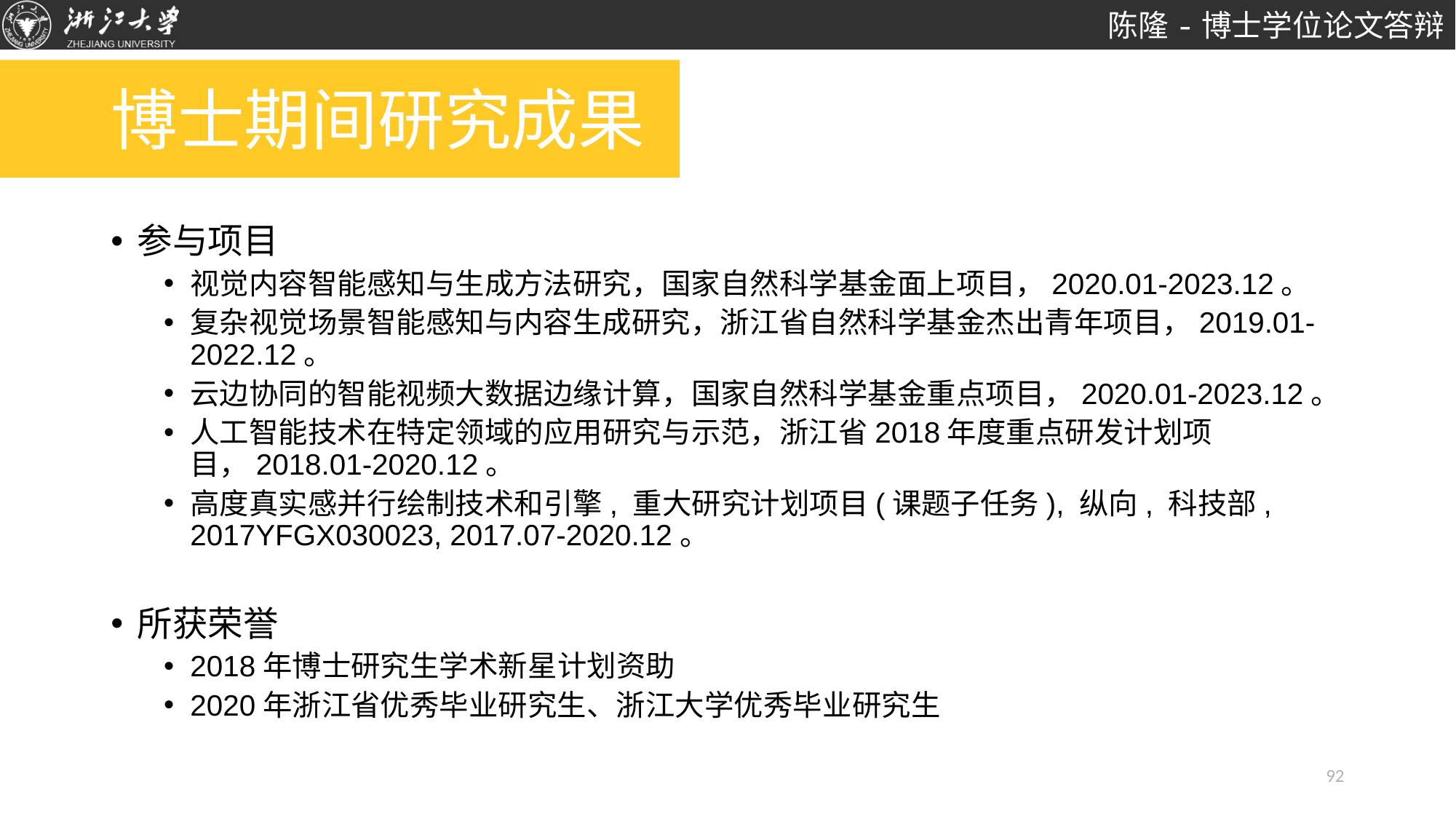

# 博士期间研究成果
参与项目
视觉内容智能感知与生成方法研究，国家自然科学基金面上项目，2020.01-2023.12。
复杂视觉场景智能感知与内容生成研究，浙江省自然科学基金杰出青年项目，2019.01-2022.12。
云边协同的智能视频大数据边缘计算，国家自然科学基金重点项目，2020.01-2023.12。
人工智能技术在特定领域的应用研究与示范，浙江省2018年度重点研发计划项目，2018.01-2020.12。
高度真实感并行绘制技术和引擎, 重大研究计划项目(课题子任务), 纵向, 科技部, 2017YFGX030023, 2017.07-2020.12。

所获荣誉
2018年博士研究生学术新星计划资助
2020年浙江省优秀毕业研究生、浙江大学优秀毕业研究生
92